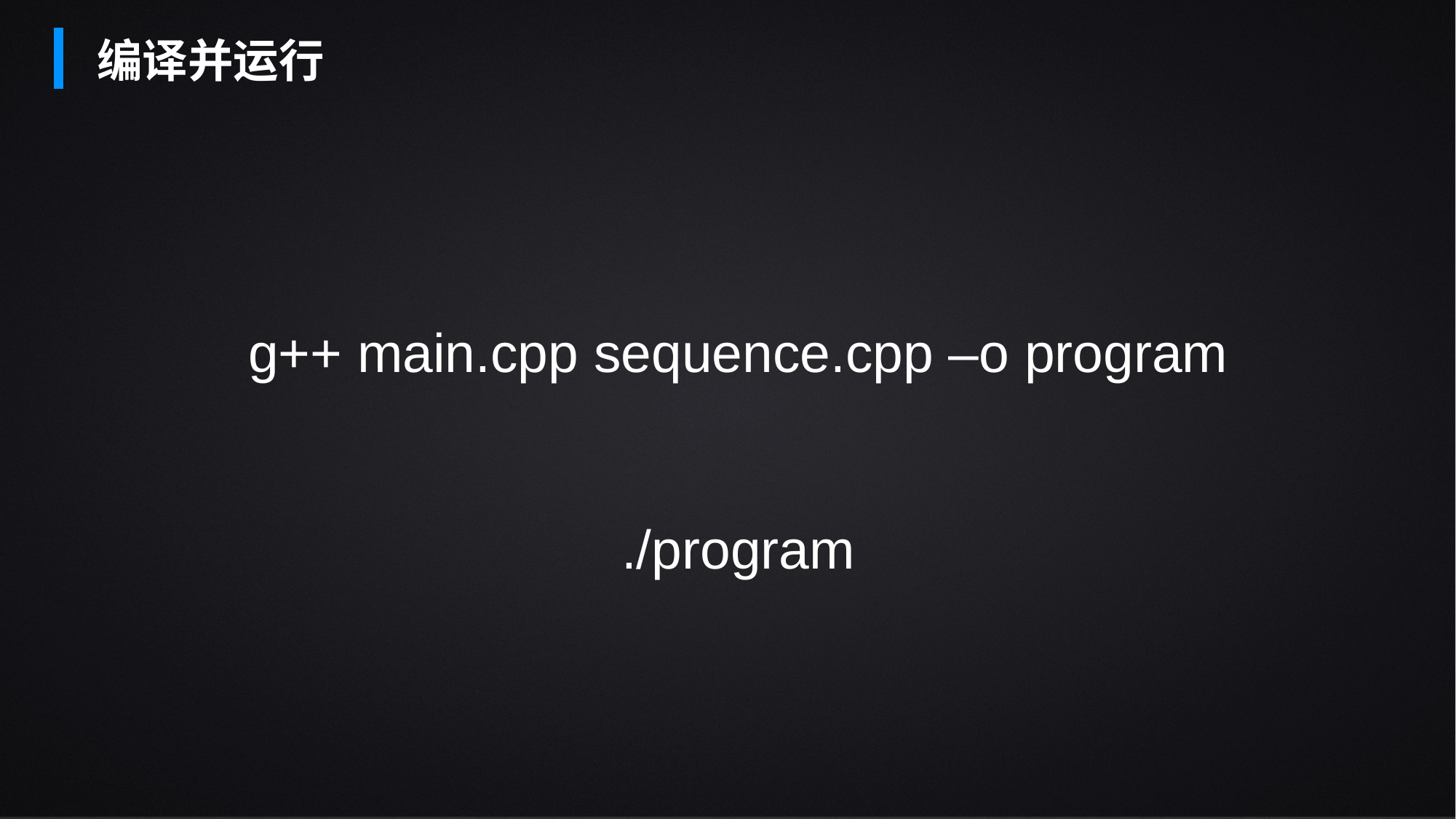

编译并运行
g++ main.cpp sequence.cpp –o program

./program